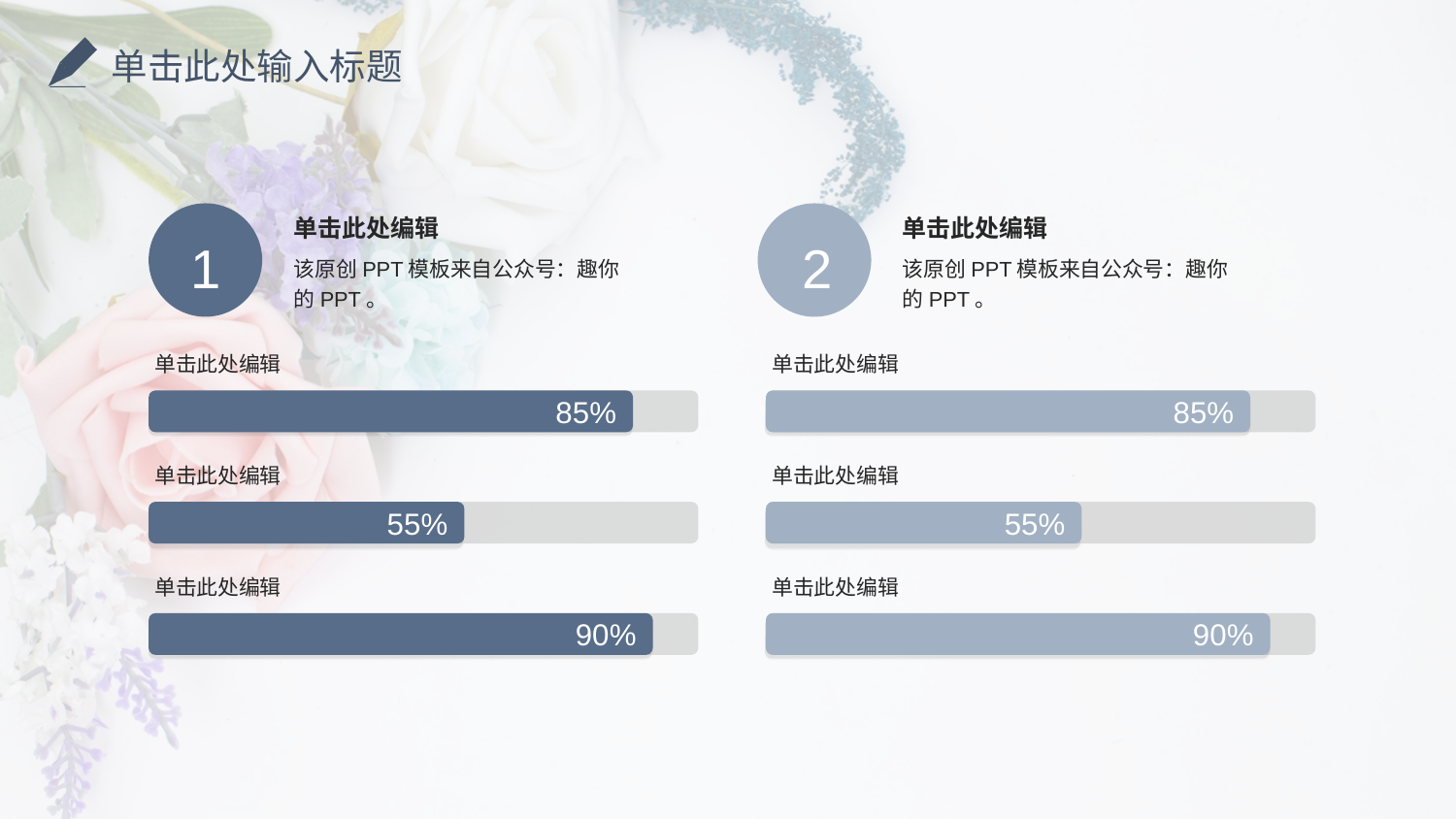

单击此处输入标题

单击此处编辑
单击此处编辑
1
2
该原创PPT模板来自公众号：趣你的PPT。
该原创PPT模板来自公众号：趣你的PPT。

单击此处编辑
单击此处编辑

85%
85%
单击此处编辑
单击此处编辑
55%
55%
单击此处编辑
单击此处编辑
90%
90%